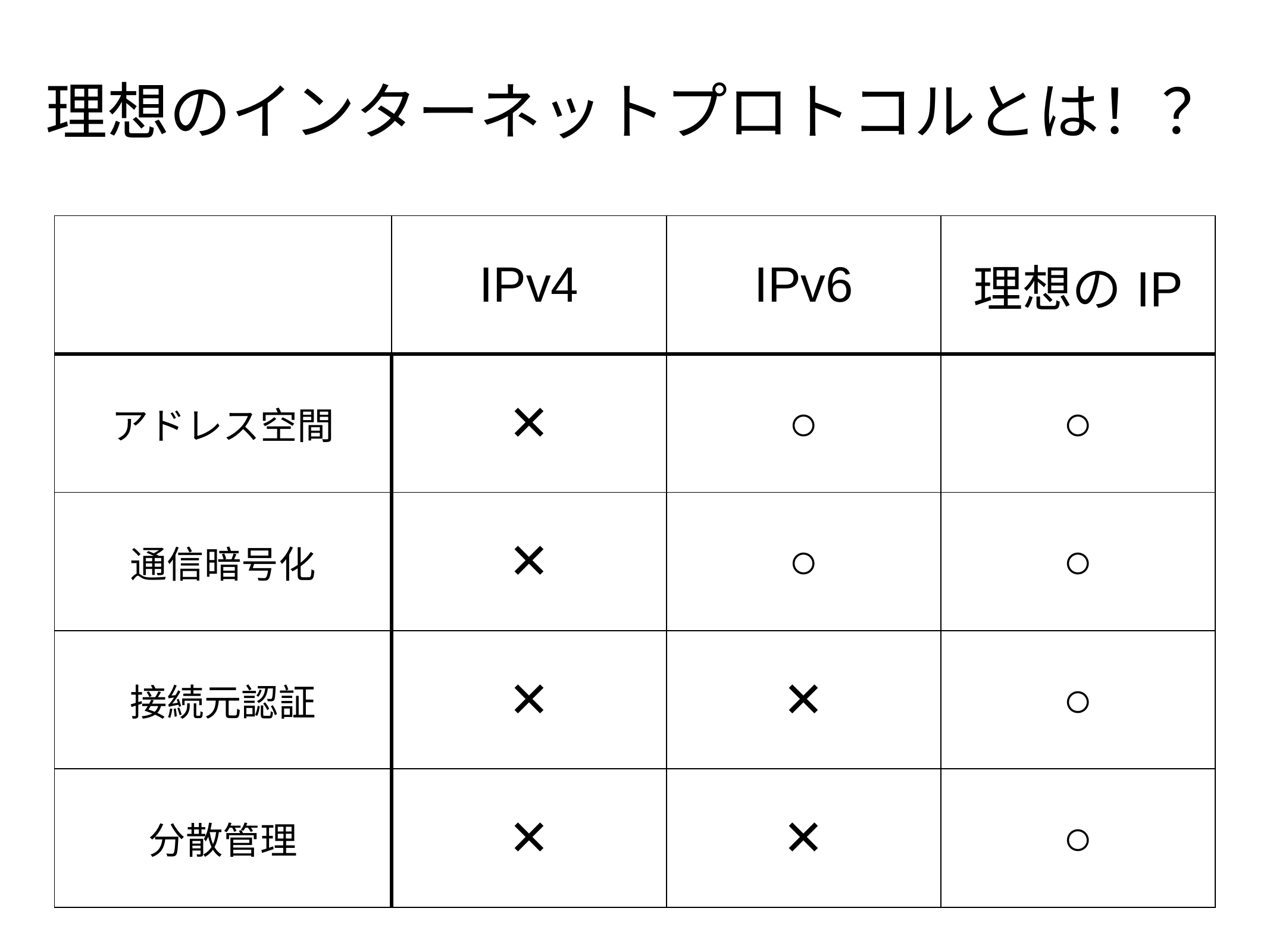

理想のインターネットプロトコルとは！？
|  | IPv4 | IPv6 | 理想のIP |
| --- | --- | --- | --- |
| アドレス空間 | ✕ | ○ | ○ |
| 通信暗号化 | ✕ | ○ | ○ |
| 接続元認証 | ✕ | ✕ | ○ |
| 分散管理 | ✕ | ✕ | ○ |